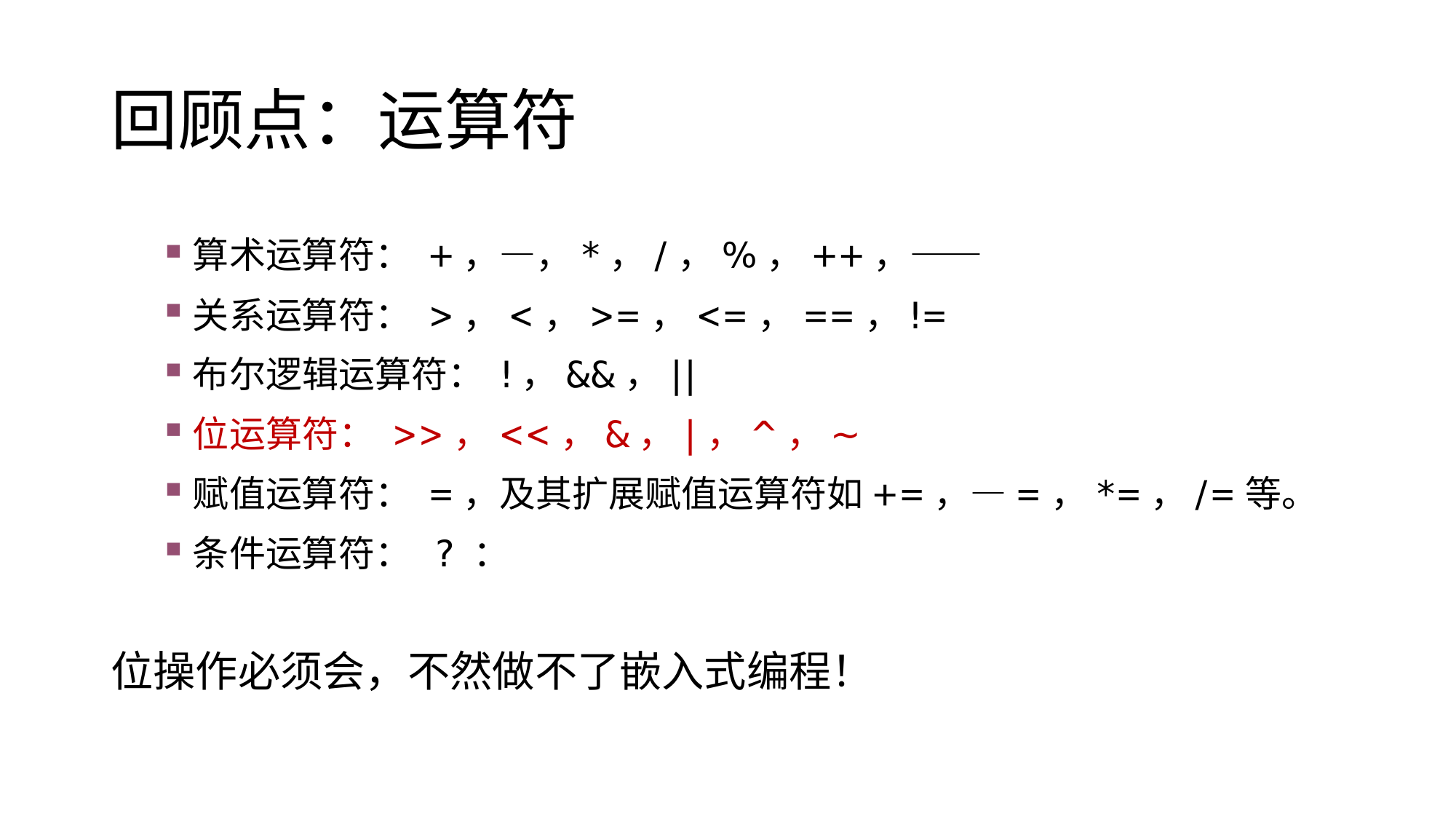

# 回顾点：运算符
算术运算符： +，―，*，/，%，++，――
关系运算符： >，<，>=，<=，==，!=
布尔逻辑运算符： !，&&，||
位运算符： >>，<<，&，|，^，~
赋值运算符： =，及其扩展赋值运算符如+=，―=，*=，/=等。
条件运算符：  ? ：

位操作必须会，不然做不了嵌入式编程！